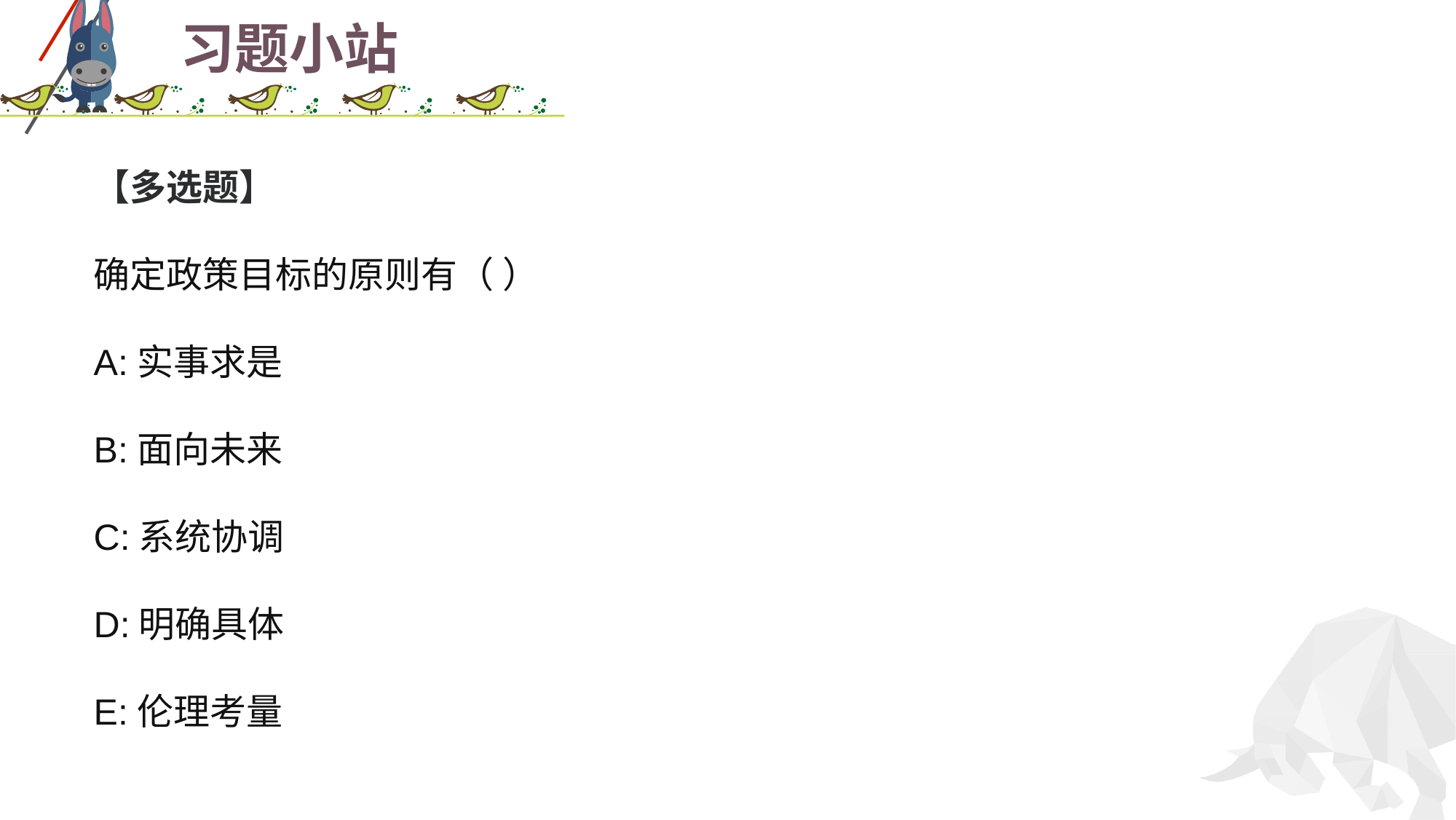

# 习题小站

【多选题】
确定政策目标的原则有（ ）
A:实事求是
B:面向未来
C:系统协调
D:明确具体
E:伦理考量